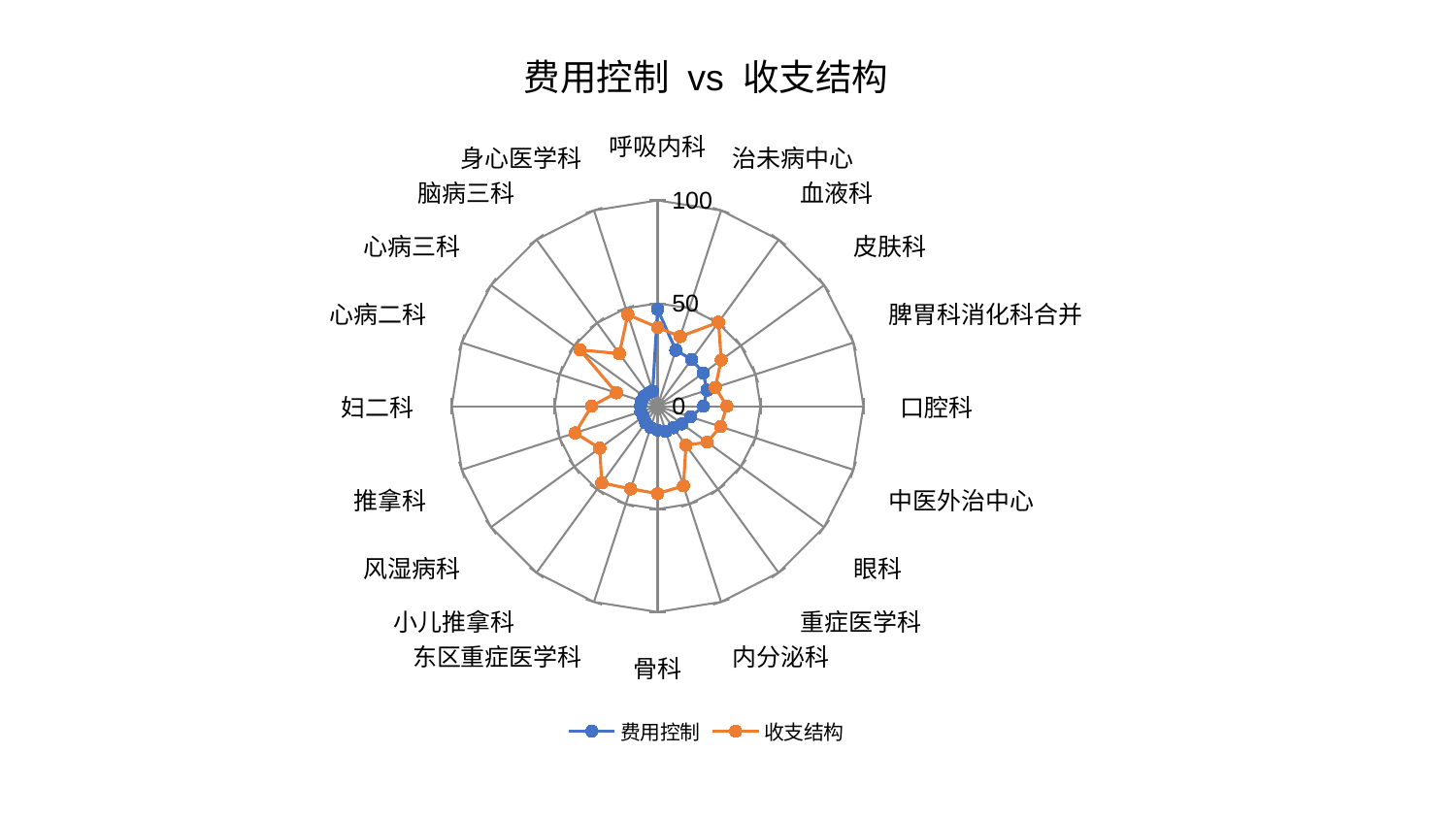

### Chart: 费用控制 vs 收支结构

| Category | 费用控制 | 收支结构 |
|---|---|---|
| 呼吸内科 | 47.077973912574535 | 38.2671835564064 |
| 治未病中心 | 28.633206741636943 | 35.57399250165148 |
| 血液科 | 28.080327376609187 | 50.40640377698708 |
| 皮肤科 | 27.45172955848078 | 38.25199291869672 |
| 脾胃科消化科合并 | 25.202839925381323 | 29.48167559150569 |
| 口腔科 | 22.336288700351993 | 33.66646114894077 |
| 中医外治中心 | 16.814910877084362 | 32.22196940336233 |
| 眼科 | 14.611089611197606 | 29.756831066245095 |
| 重症医学科 | 12.943975837986393 | 23.468770792130975 |
| 内分泌科 | 12.827225889431453 | 40.72086731787004 |
| 骨科 | 11.638526635334985 | 42.50840427736719 |
| 东区重症医学科 | 10.93647890937587 | 42.21841984392674 |
| 小儿推拿科 | 9.919776957208331 | 46.112576362671405 |
| 风湿病科 | 8.596583284310318 | 34.7255674478053 |
| 推拿科 | 8.55922776236176 | 42.08375716164467 |
| 妇二科 | 8.283334738713386 | 32.04059654818656 |
| 心病二科 | 8.16661194926379 | 21.00508729792631 |
| 心病三科 | 8.138430199042354 | 46.59912052013787 |
| 脑病三科 | 7.798376880099382 | 31.566020407615955 |
| 身心医学科 | 7.718393742456581 | 46.794726571882286 |
46